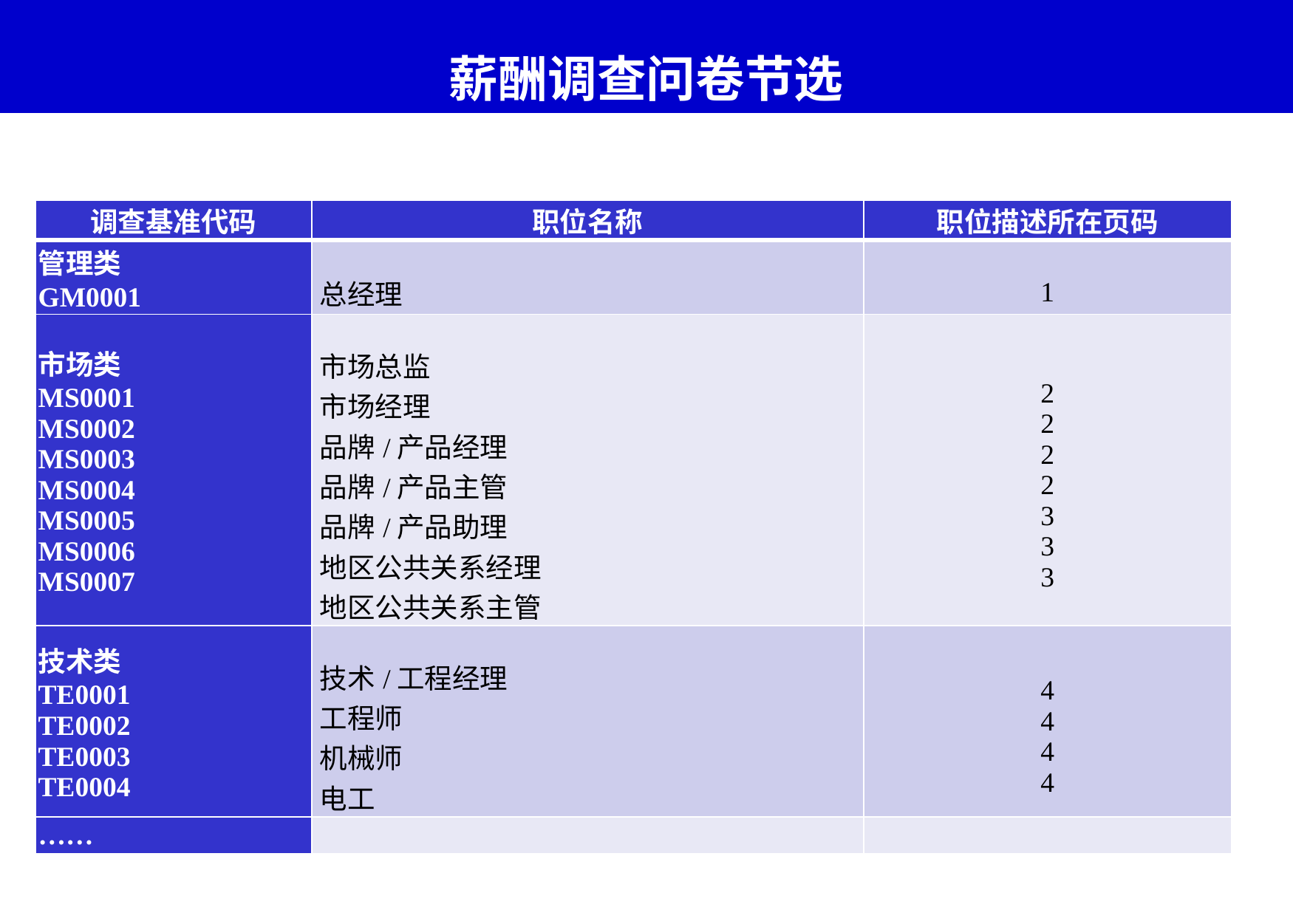

# 薪酬调查问卷节选
| 调查基准代码 | 职位名称 | 职位描述所在页码 |
| --- | --- | --- |
| 管理类 GM0001 | 总经理 | 1 |
| 市场类 MS0001 MS0002 MS0003 MS0004 MS0005 MS0006 MS0007 | 市场总监 市场经理 品牌/产品经理 品牌/产品主管 品牌/产品助理 地区公共关系经理 地区公共关系主管 | 2 2 2 2 3 3 3 |
| 技术类 TE0001 TE0002 TE0003 TE0004 | 技术/工程经理 工程师 机械师 电工 | 4 4 4 4 |
| …… |  |  |